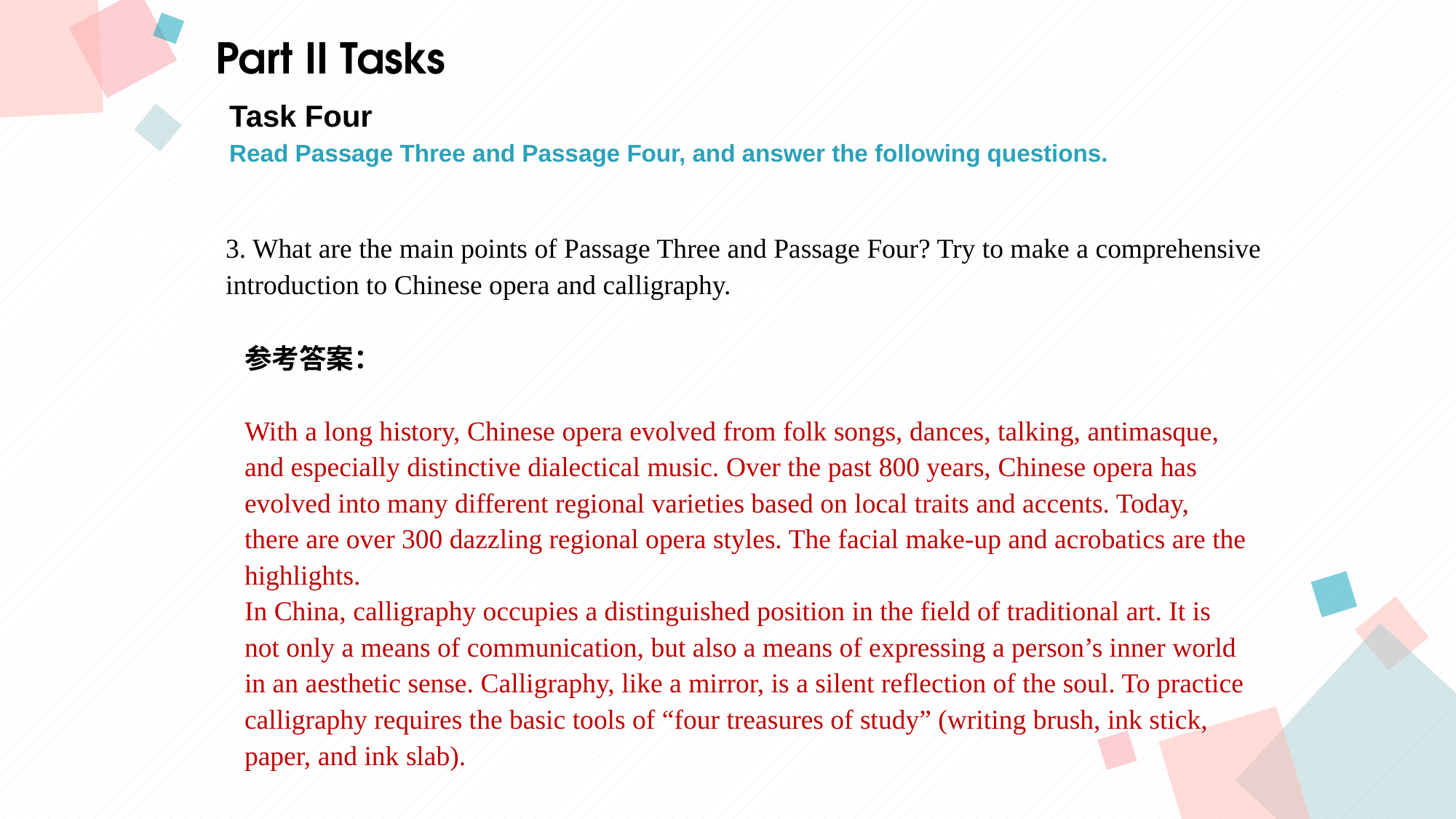

Part II Tasks
Task Four

Read Passage Three and Passage Four, and answer the following questions.
点击此处添加标题
点击此处添加标题
3. What are the main points of Passage Three and Passage Four? Try to make a comprehensive
introduction to Chinese opera and calligraphy.
标题数字等都可以通过点击和重新输入进行更改，顶部“开始”面板中可以对字体、字号、颜色等进行修改。建议正文8-14号字，1.3倍字间距。
标题数字等都可以通过点击和重新输入进行更改，顶部“开始”面板中可以对字体、字号、颜色等进行修改。建议正文8-14号字，1.3倍字间距。
标题数字等都可以通过点击和重新输入进行更改，顶部“开始”面板中可以对字体、字号、颜色等进行修改。建议正文8-14号字，1.3倍字间距。
参考答案：

With a long history, Chinese opera evolved from folk songs, dances, talking, antimasque,
and especially distinctive dialectical music. Over the past 800 years, Chinese opera has
evolved into many different regional varieties based on local traits and accents. Today,
there are over 300 dazzling regional opera styles. The facial make-up and acrobatics are the
highlights.
In China, calligraphy occupies a distinguished position in the field of traditional art. It is
not only a means of communication, but also a means of expressing a person’s inner world
in an aesthetic sense. Calligraphy, like a mirror, is a silent reflection of the soul. To practice
calligraphy requires the basic tools of “four treasures of study” (writing brush, ink stick,
paper, and ink slab).
点击此处添加标题
标题数字等都可以通过点击和重新输入进行更改，顶部“开始”面板中可以对字体、字号、颜色等进行修改。建议正文8-14号字，1.3倍字间距。
标题数字等都可以通过点击和重新输入进行更改，顶部“开始”面板中可以对字体、字号、颜色等进行修改。建议正文8-14号字，1.3倍字间距。